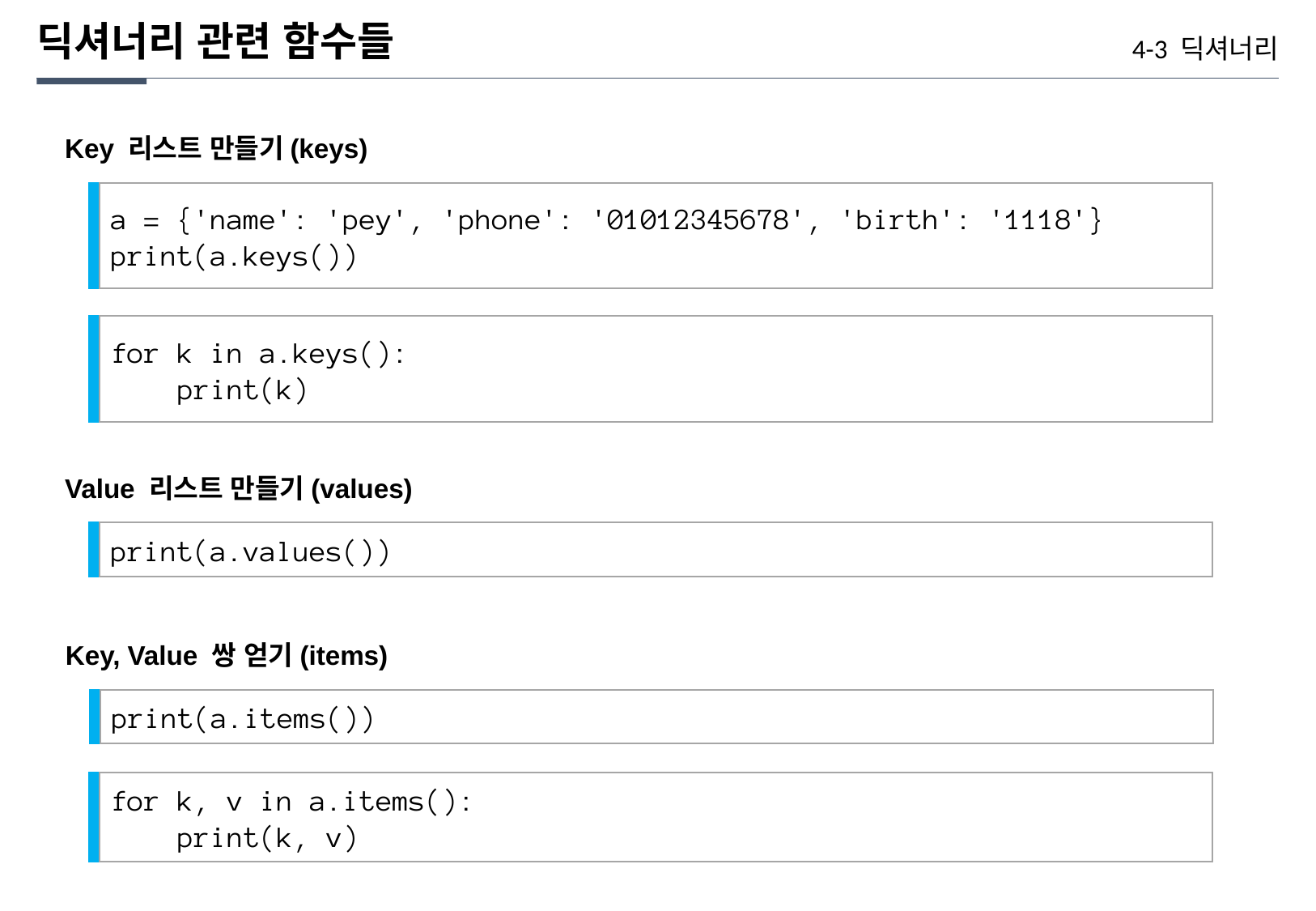

딕셔너리 관련 함수들
4-3 딕셔너리
Key 리스트 만들기(keys)
a = {'name': 'pey', 'phone': '01012345678', 'birth': '1118'}
print(a.keys())

for k in a.keys():
    print(k)

Value 리스트 만들기(values)
print(a.values())

Key, Value 쌍 얻기(items)
print(a.items())

for k, v in a.items():
    print(k, v)